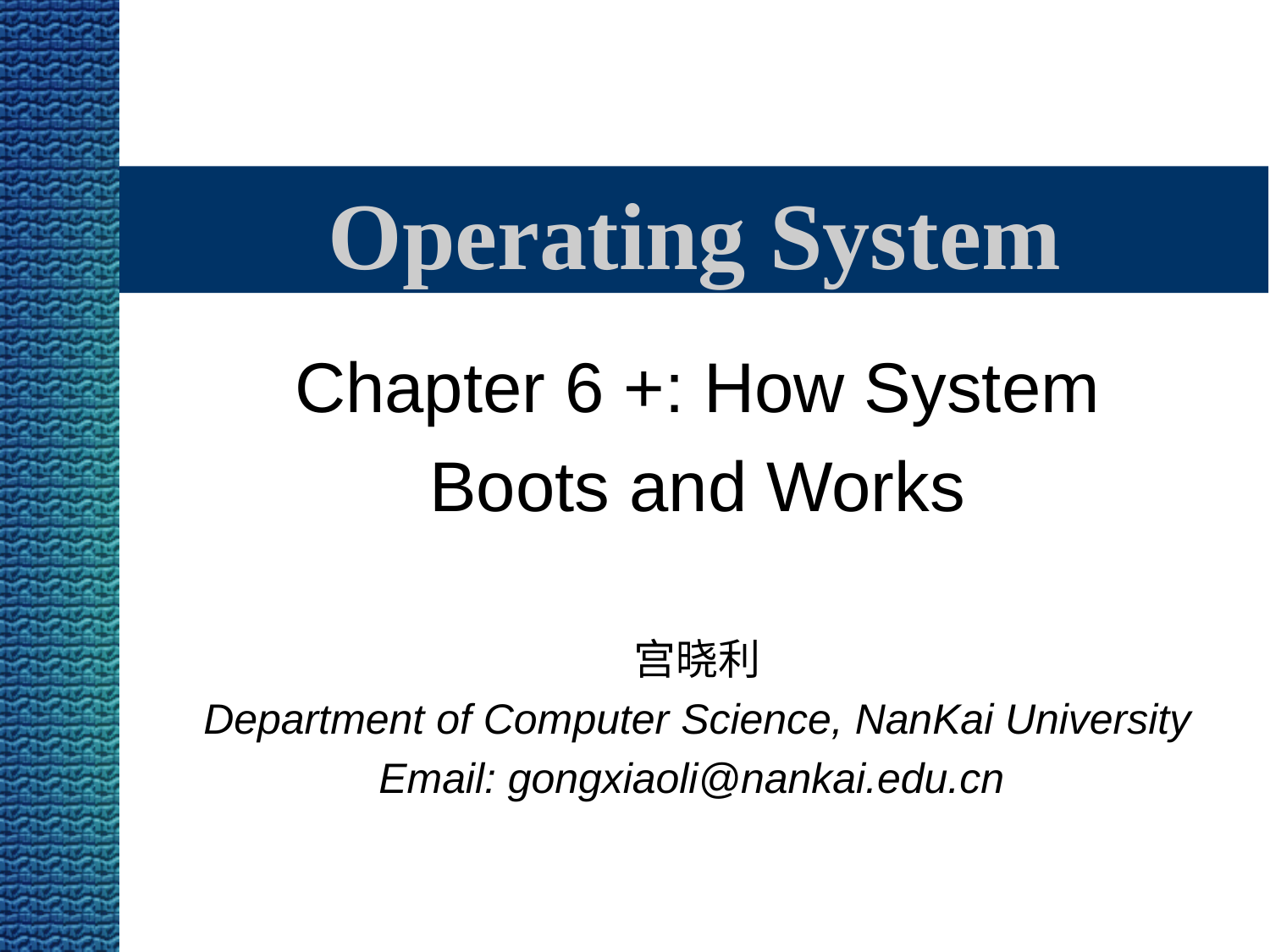

# Operating System
Chapter 6 +: How System
Boots and Works

宫晓利
Department of Computer Science, NanKai University
Email: gongxiaoli@nankai.edu.cn